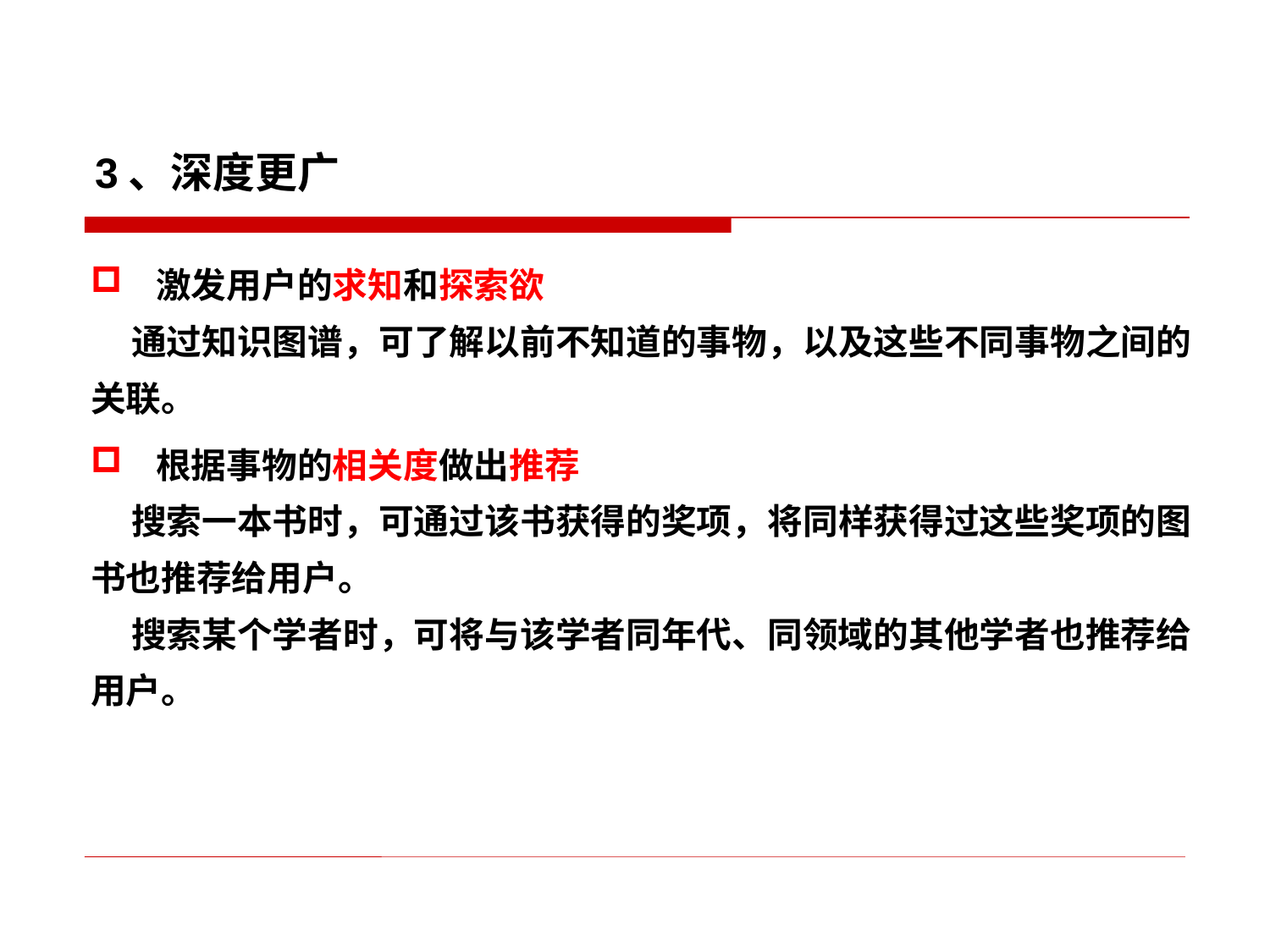

3、深度更广
激发用户的求知和探索欲
    通过知识图谱，可了解以前不知道的事物，以及这些不同事物之间的关联。
根据事物的相关度做出推荐
    搜索一本书时，可通过该书获得的奖项，将同样获得过这些奖项的图书也推荐给用户。
    搜索某个学者时，可将与该学者同年代、同领域的其他学者也推荐给用户。